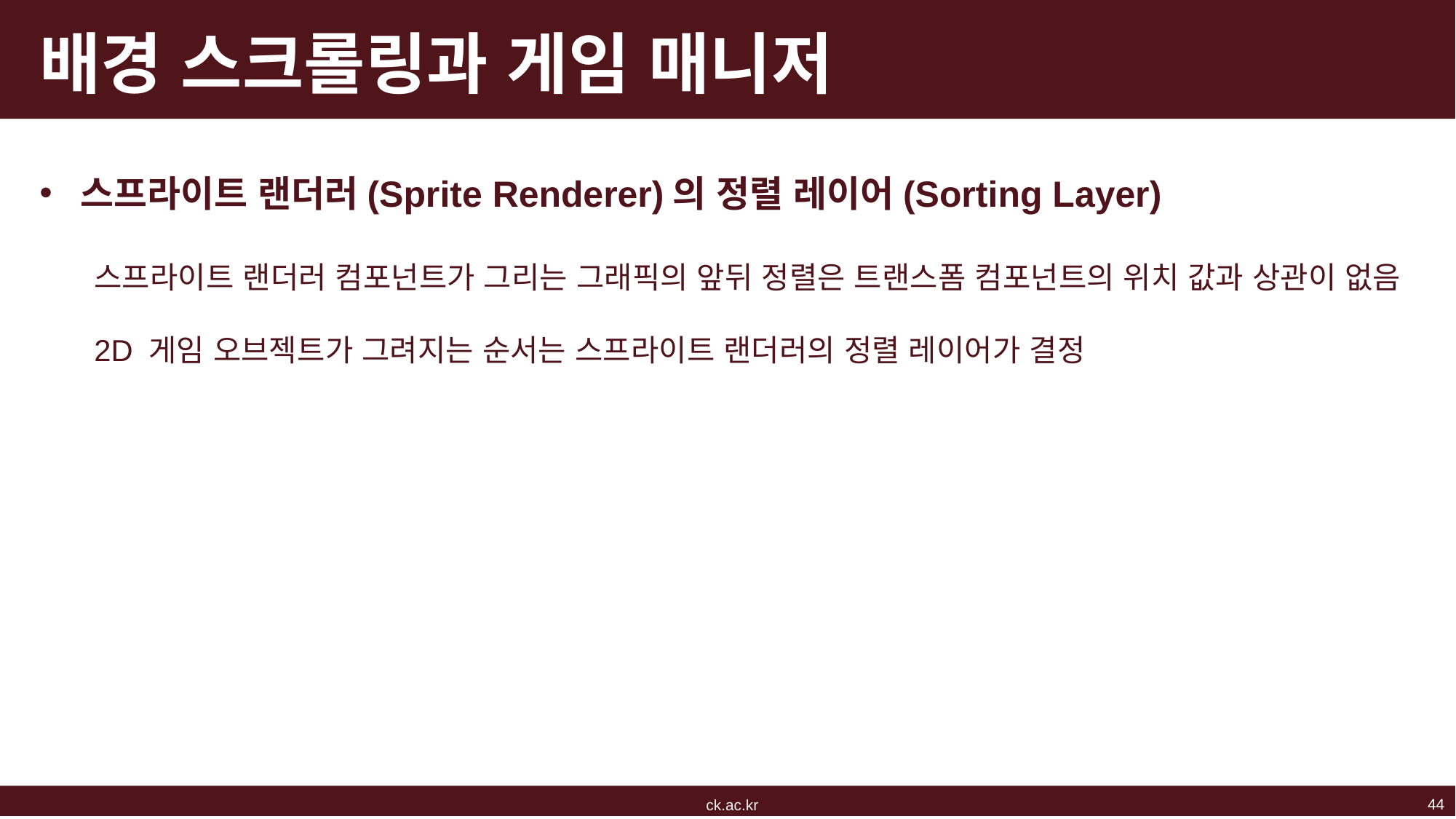

# 배경 스크롤링과 게임 매니저
스프라이트 랜더러(Sprite Renderer)의 정렬 레이어(Sorting Layer)

스프라이트 랜더러 컴포넌트가 그리는 그래픽의 앞뒤 정렬은 트랜스폼 컴포넌트의 위치 값과 상관이 없음

2D 게임 오브젝트가 그려지는 순서는 스프라이트 랜더러의 정렬 레이어가 결정
44
ck.ac.kr